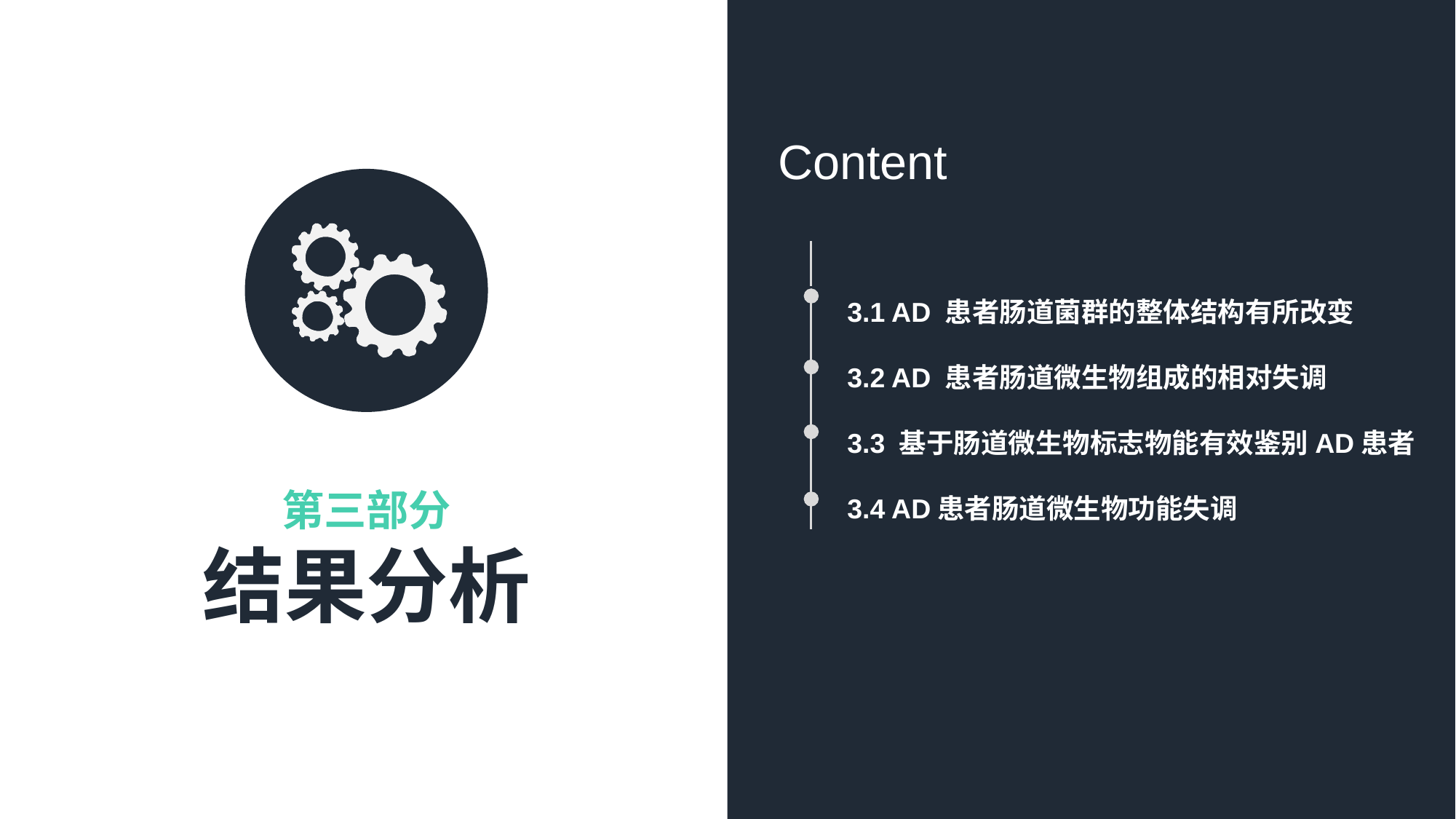

3.1 AD 患者肠道菌群的整体结构有所改变
	3.2 AD 患者肠道微生物组成的相对失调​
	3.3 基于肠道微生物标志物能有效鉴别AD患者
	3.4 AD患者肠道微生物功能失调

Content

第三部分
结果分析